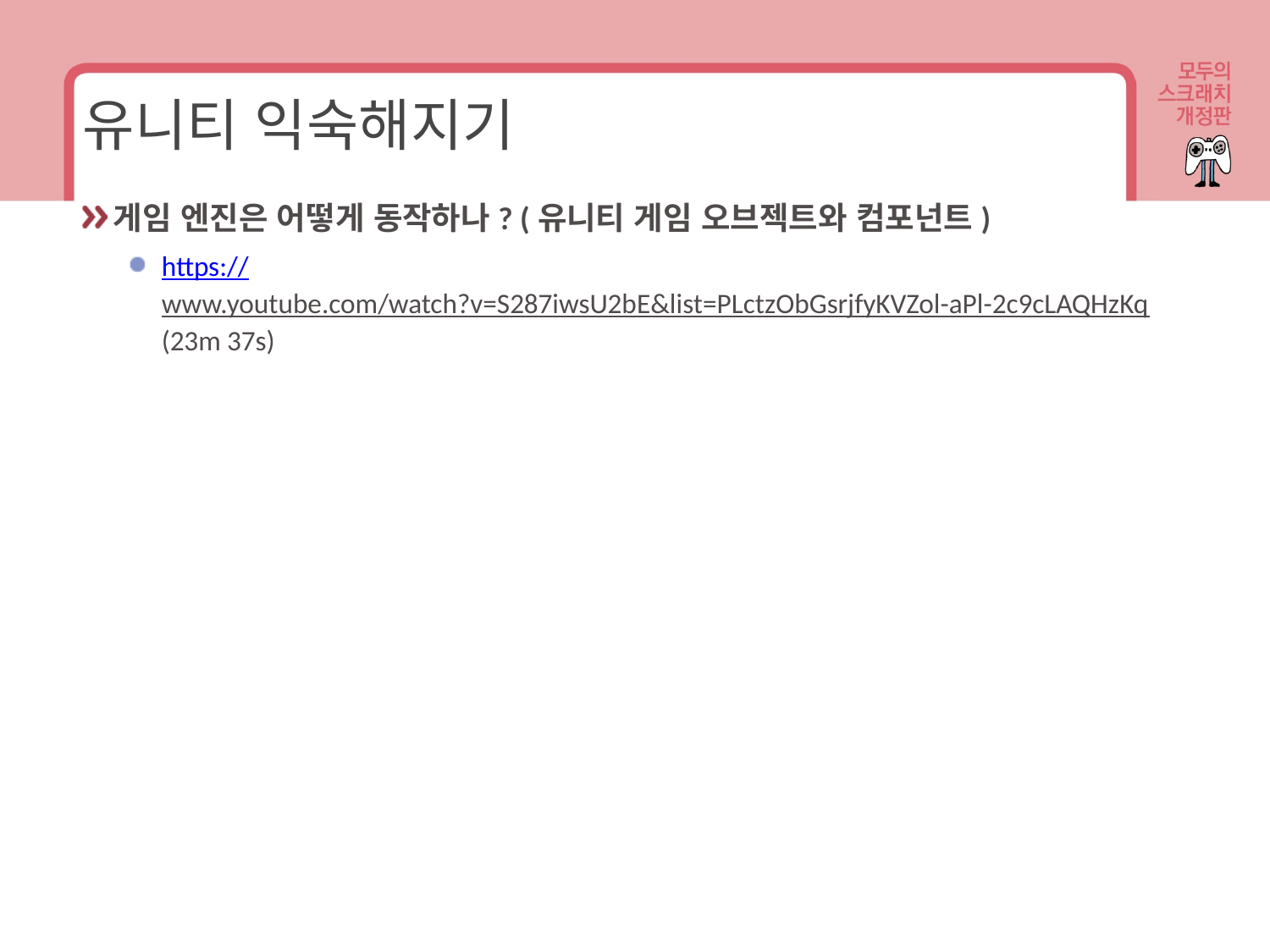

# 유니티 익숙해지기
게임 엔진은 어떻게 동작하나? (유니티 게임 오브젝트와 컴포넌트)
https://www.youtube.com/watch?v=S287iwsU2bE&list=PLctzObGsrjfyKVZol-aPl-2c9cLAQHzKq (23m 37s)